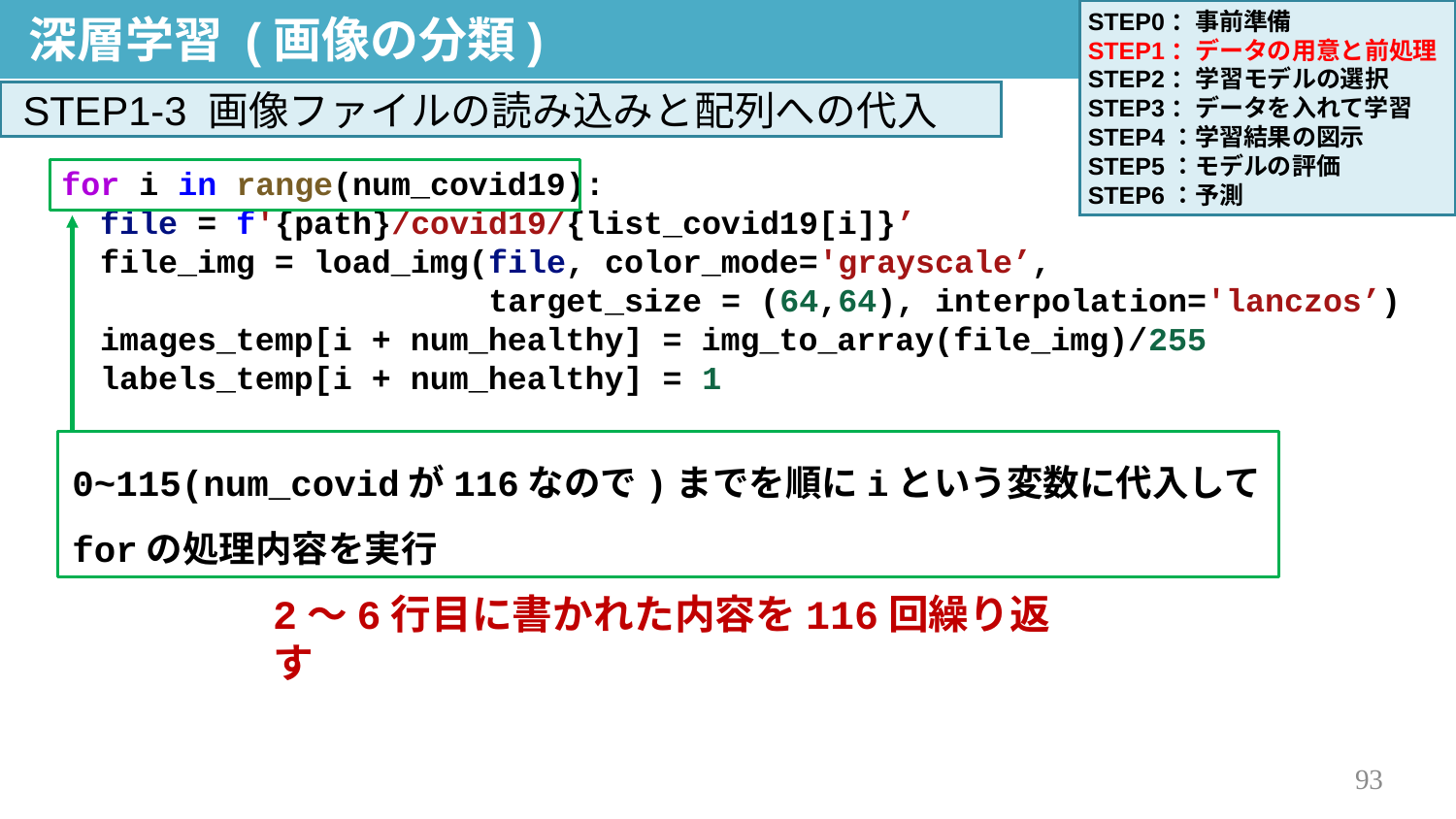

深層学習 (画像の分類)
STEP0：事前準備
STEP1：データの用意と前処理
STEP2：学習モデルの選択
STEP3：データを入れて学習
STEP4：学習結果の図示
STEP5：モデルの評価
STEP6：予測
決定木分析
STEP1-3 画像ファイルの読み込みと配列への代入
for i in range(num_covid19):
  file = f'{path}/covid19/{list_covid19[i]}’
  file_img = load_img(file, color_mode='grayscale’,
                      target_size = (64,64), interpolation='lanczos’)
  images_temp[i + num_healthy] = img_to_array(file_img)/255
  labels_temp[i + num_healthy] = 1

0~115(num_covidが116なので)までを順にiという変数に代入してforの処理内容を実行
2〜6行目に書かれた内容を116回繰り返す
93